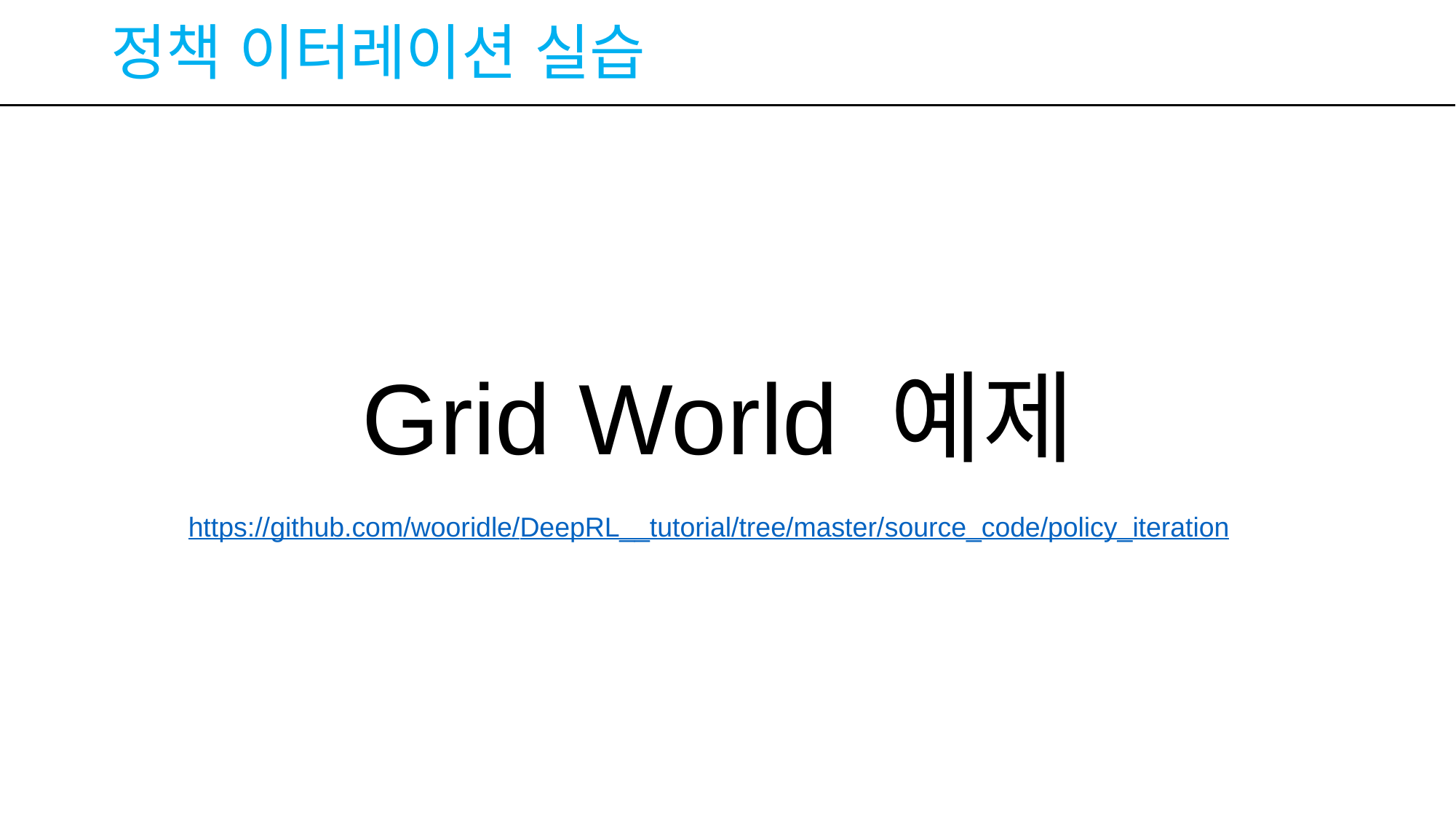

# 정책 이터레이션 실습
Grid World 예제
https://github.com/wooridle/DeepRL__tutorial/tree/master/source_code/policy_iteration